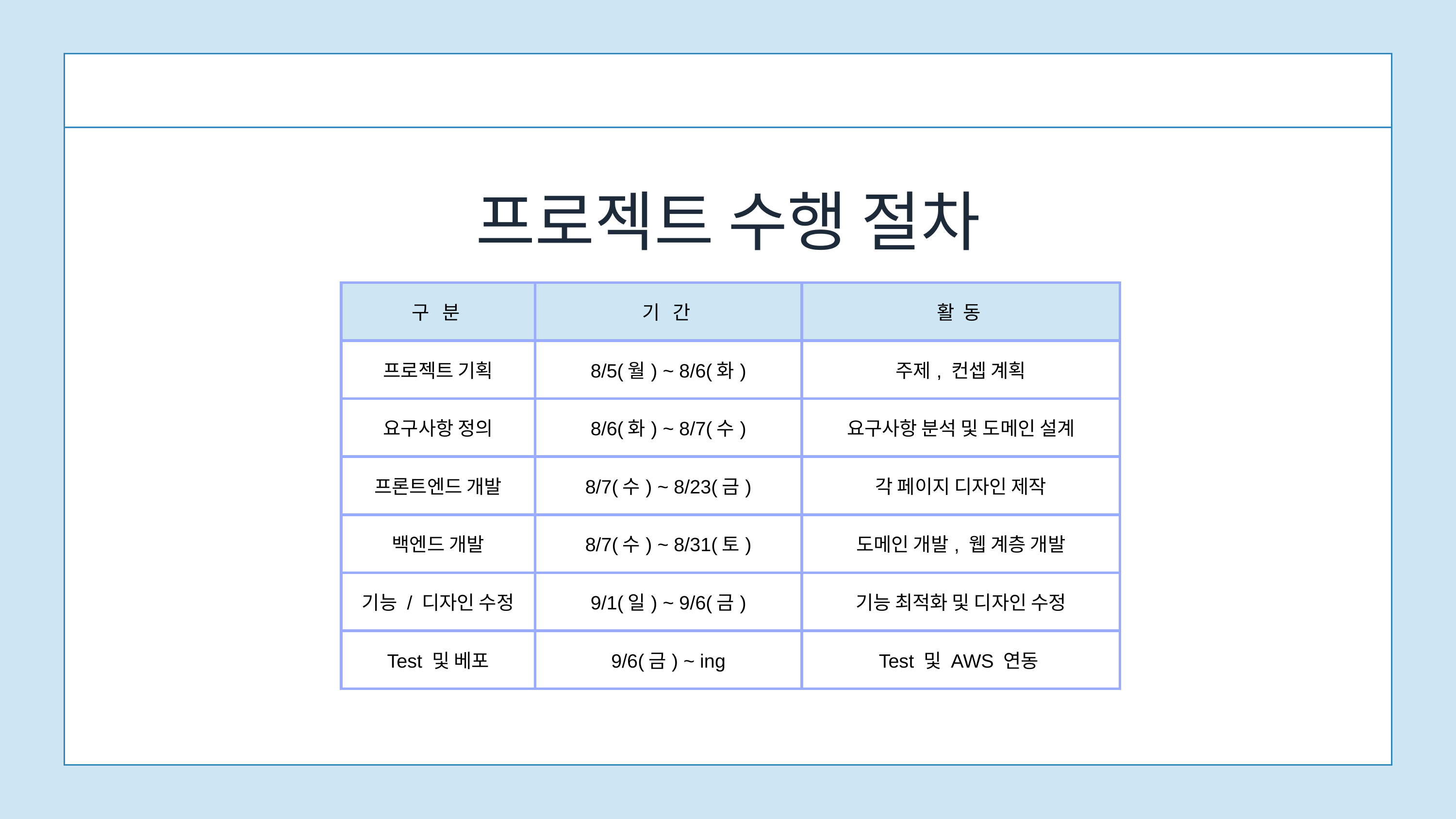

프로젝트 수행 절차
| 구 분 | 기 간 | 활 동 |
| --- | --- | --- |
| 프로젝트 기획 | 8/5(월) ~ 8/6(화) | 주제, 컨셉 계획 |
| 요구사항 정의 | 8/6(화) ~ 8/7(수) | 요구사항 분석 및 도메인 설계 |
| 프론트엔드 개발 | 8/7(수) ~ 8/23(금) | 각 페이지 디자인 제작 |
| 백엔드 개발 | 8/7(수) ~ 8/31(토) | 도메인 개발, 웹 계층 개발 |
| 기능 / 디자인 수정 | 9/1(일) ~ 9/6(금) | 기능 최적화 및 디자인 수정 |
| Test 및 베포 | 9/6(금) ~ ing | Test 및 AWS 연동 |